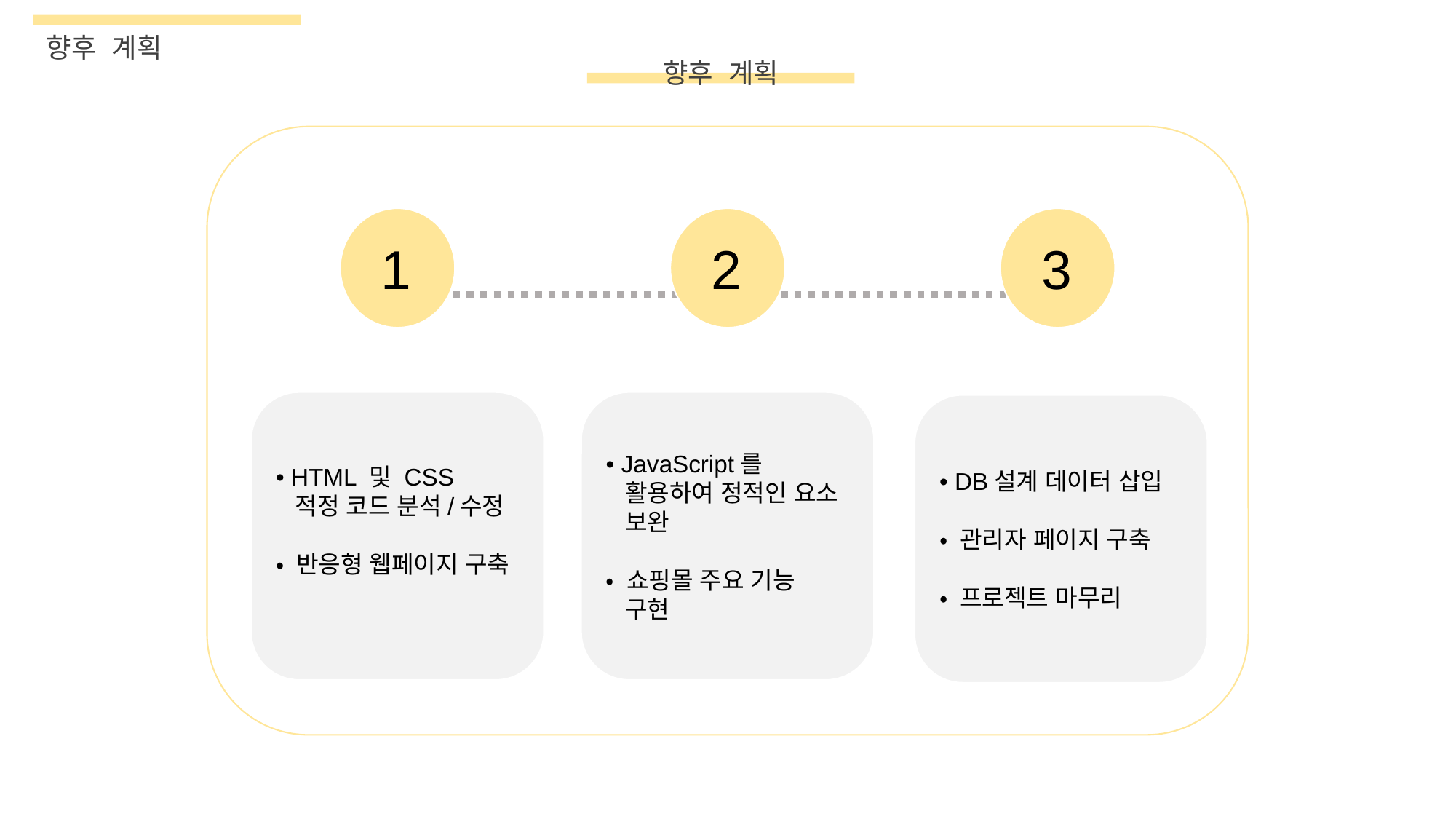

향후  계획
향후  계획

2

1

3
• HTML 및 CSS
  적정 코드 분석/수정

• 반응형 웹페이지 구축

• JavaScript를
  활용하여 정적인 요소
  보완

• 쇼핑몰 주요 기능
  구현
• DB설계 데이터 삽입

• 관리자 페이지 구축

• 프로젝트 마무리